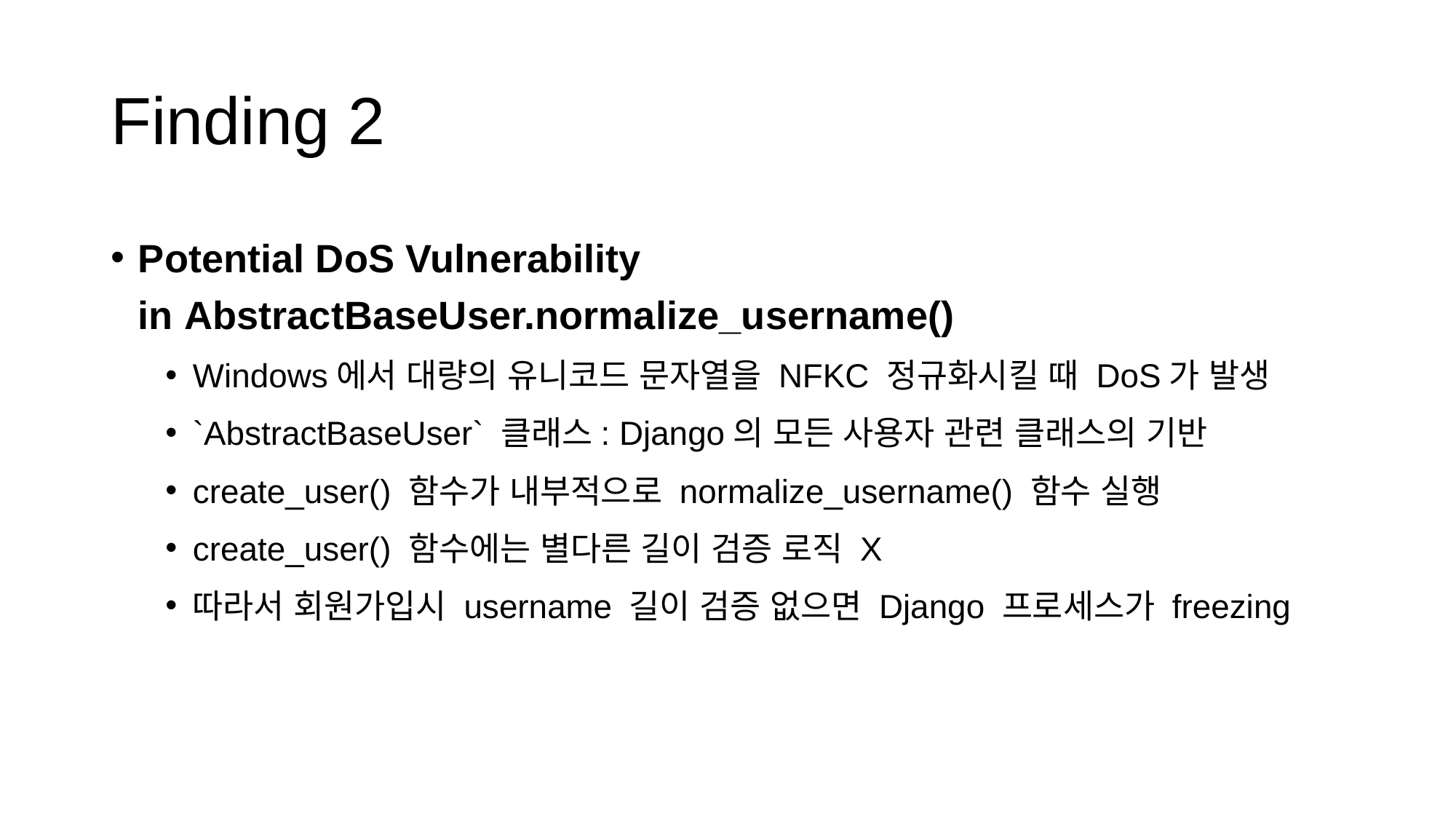

# Finding 2
Potential DoS Vulnerability in AbstractBaseUser.normalize_username()
Windows에서 대량의 유니코드 문자열을 NFKC 정규화시킬 때 DoS가 발생
`AbstractBaseUser` 클래스: Django의 모든 사용자 관련 클래스의 기반
create_user() 함수가 내부적으로 normalize_username() 함수 실행
create_user() 함수에는 별다른 길이 검증 로직 X
따라서 회원가입시 username 길이 검증 없으면 Django 프로세스가 freezing